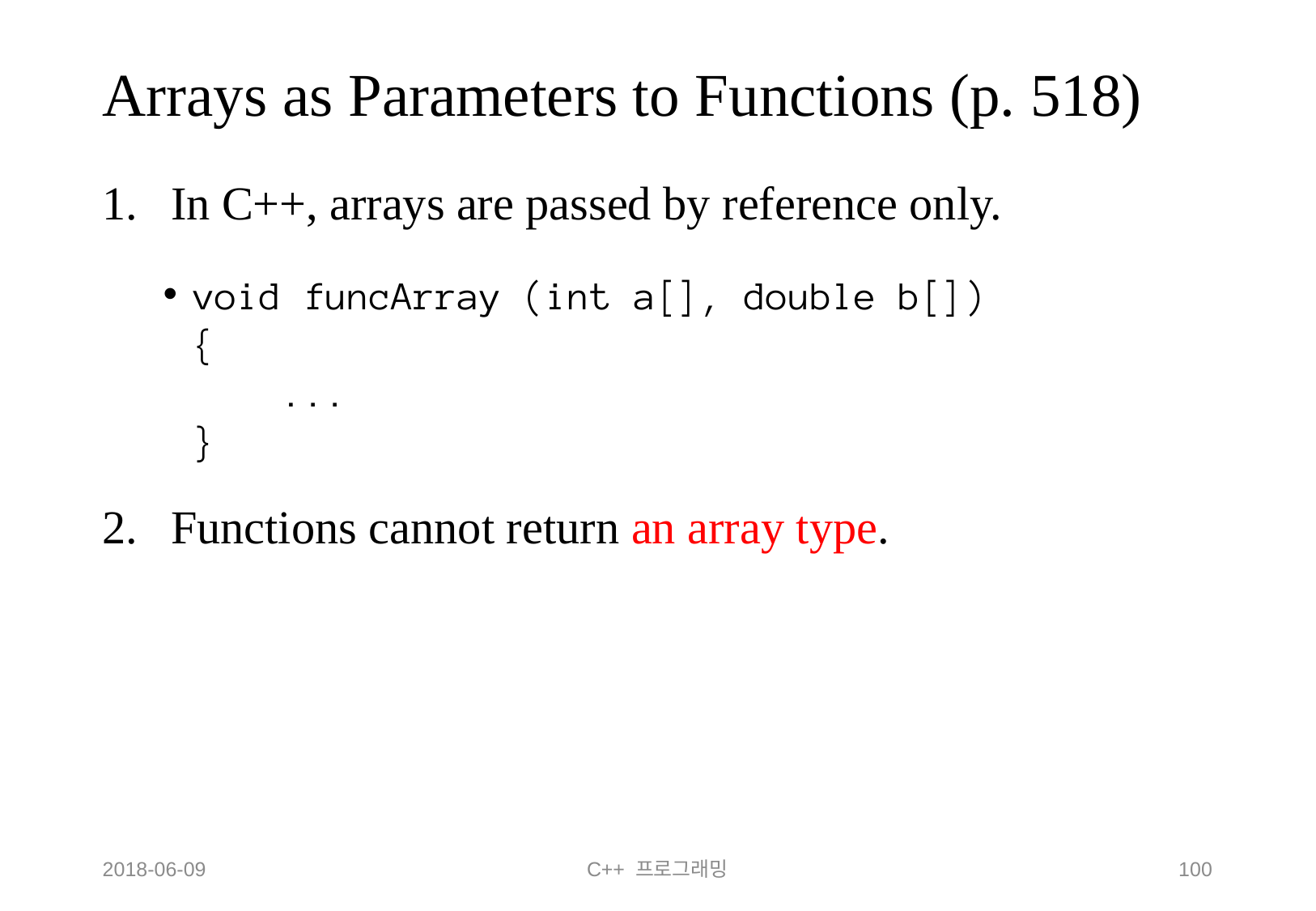

# Arrays as Parameters to Functions (p. 518)
In C++, arrays are passed by reference only.

void funcArray (int a[], double b[])
{
    ...
}

Functions cannot return an array type.

2018-06-09
C++ 프로그래밍
100